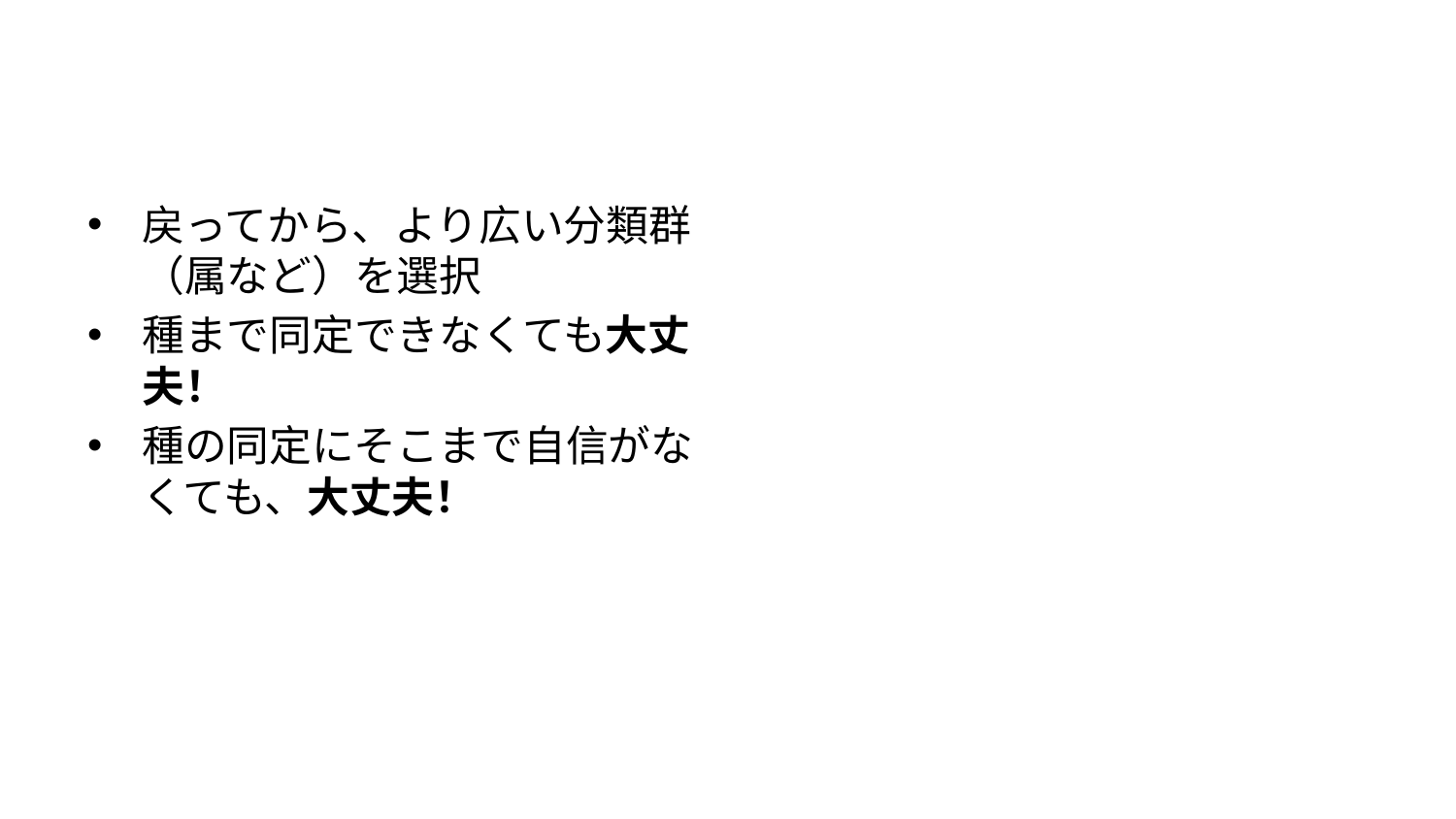

戻ってから、より広い分類群（属など）を選択
種まで同定できなくても大丈夫！
種の同定にそこまで自信がなくても、大丈夫！